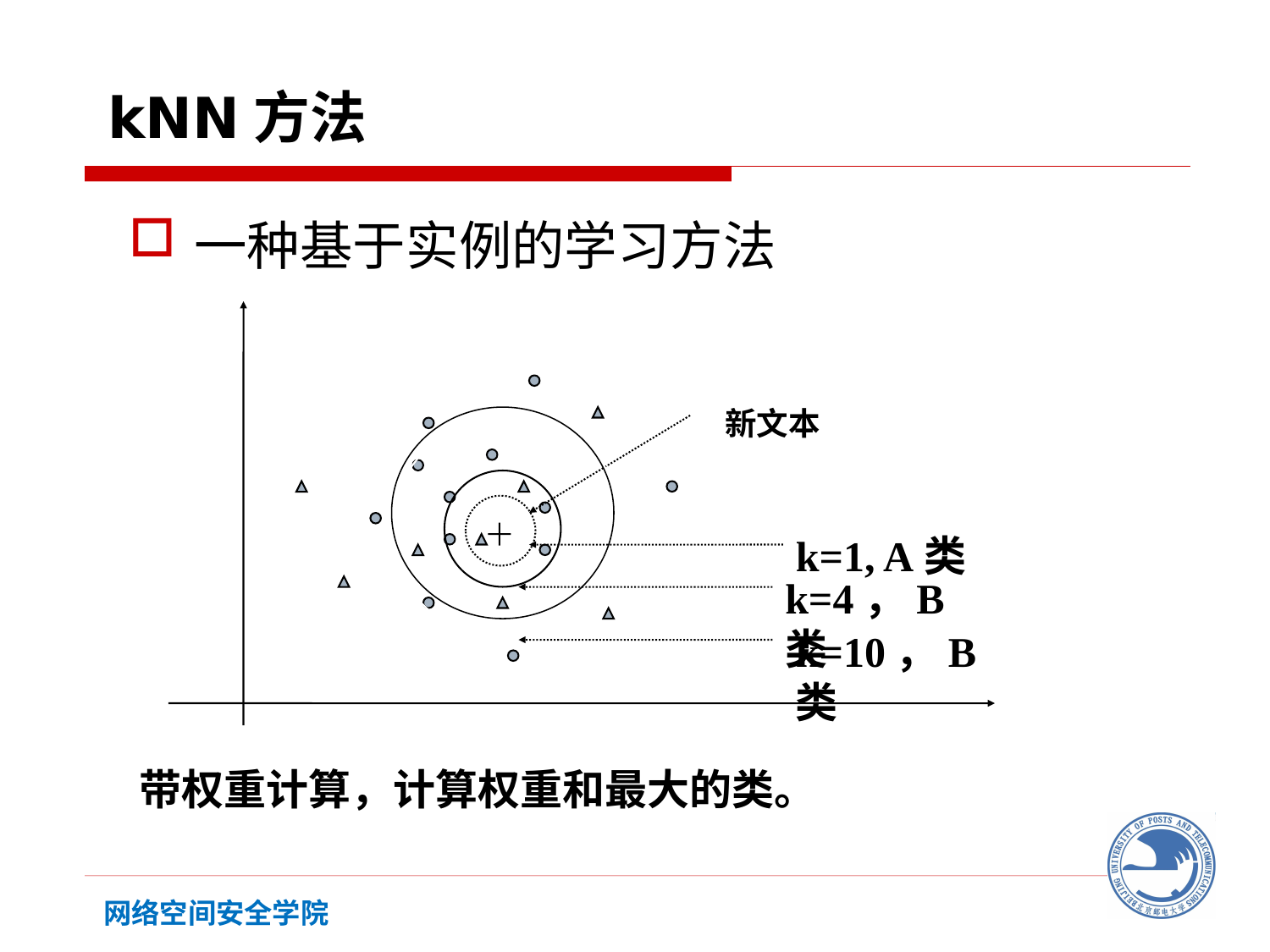

kNN方法
一种基于实例的学习方法

新文本

k=1, A类

k=4，B类

k=10，B类

带权重计算，计算权重和最大的类。
69